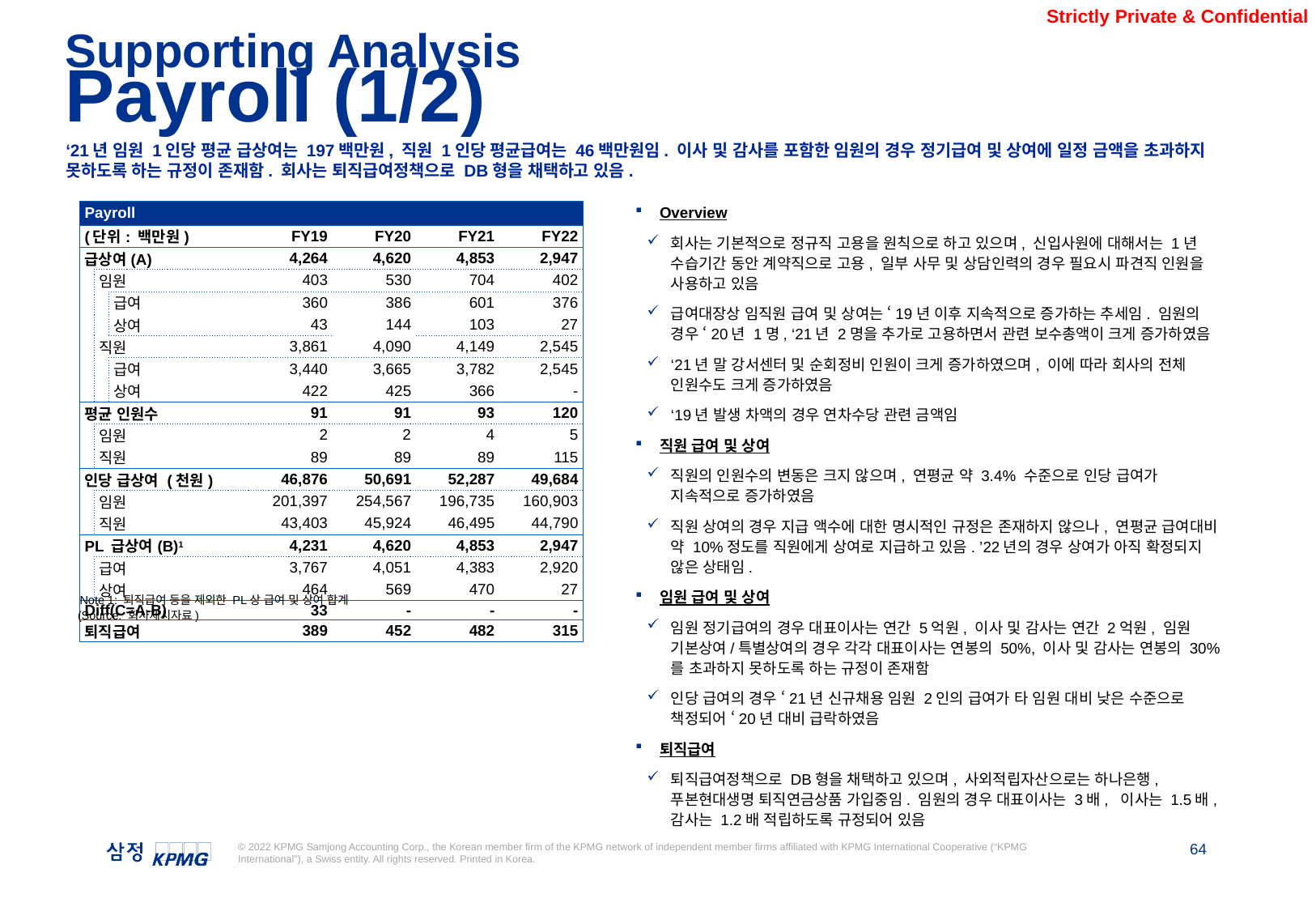

Supporting Analysis
Payroll (1/2)
‘21년 임원 1인당 평균 급상여는 197백만원, 직원 1인당 평균급여는 46백만원임. 이사 및 감사를 포함한 임원의 경우 정기급여 및 상여에 일정 금액을 초과하지 못하도록 하는 규정이 존재함. 회사는 퇴직급여정책으로 DB형을 채택하고 있음.
| Payroll |  |  |  |  |  |  |
| --- | --- | --- | --- | --- | --- | --- |
| (단위: 백만원) |  |  | FY19 | FY20 | FY21 | FY22 |
| 급상여(A) |  |  | 4,264 | 4,620 | 4,853 | 2,947 |
|  | 임원 |  | 403 | 530 | 704 | 402 |
|  |  | 급여 | 360 | 386 | 601 | 376 |
|  |  | 상여 | 43 | 144 | 103 | 27 |
|  | 직원 |  | 3,861 | 4,090 | 4,149 | 2,545 |
|  |  | 급여 | 3,440 | 3,665 | 3,782 | 2,545 |
|  |  | 상여 | 422 | 425 | 366 | - |
| 평균 인원수 |  |  | 91 | 91 | 93 | 120 |
|  | 임원 |  | 2 | 2 | 4 | 5 |
|  | 직원 |  | 89 | 89 | 89 | 115 |
| 인당 급상여 (천원) |  |  | 46,876 | 50,691 | 52,287 | 49,684 |
|  | 임원 |  | 201,397 | 254,567 | 196,735 | 160,903 |
|  | 직원 |  | 43,403 | 45,924 | 46,495 | 44,790 |
| PL 급상여(B)1 |  |  | 4,231 | 4,620 | 4,853 | 2,947 |
|  | 급여 |  | 3,767 | 4,051 | 4,383 | 2,920 |
|  | 상여 |  | 464 | 569 | 470 | 27 |
| Diff(C=A-B) |  |  | 33 | - | - | - |
| 퇴직급여 |  |  | 389 | 452 | 482 | 315 |
Overview
회사는 기본적으로 정규직 고용을 원칙으로 하고 있으며, 신입사원에 대해서는 1년 수습기간 동안 계약직으로 고용, 일부 사무 및 상담인력의 경우 필요시 파견직 인원을 사용하고 있음
급여대장상 임직원 급여 및 상여는 ‘19년 이후 지속적으로 증가하는 추세임. 임원의 경우 ‘20년 1명, ‘21년 2명을 추가로 고용하면서 관련 보수총액이 크게 증가하였음
‘21년 말 강서센터 및 순회정비 인원이 크게 증가하였으며, 이에 따라 회사의 전체 인원수도 크게 증가하였음
‘19년 발생 차액의 경우 연차수당 관련 금액임
직원 급여 및 상여
직원의 인원수의 변동은 크지 않으며, 연평균 약 3.4% 수준으로 인당 급여가 지속적으로 증가하였음
직원 상여의 경우 지급 액수에 대한 명시적인 규정은 존재하지 않으나, 연평균 급여대비 약 10%정도를 직원에게 상여로 지급하고 있음. ’22년의 경우 상여가 아직 확정되지 않은 상태임.
임원 급여 및 상여
임원 정기급여의 경우 대표이사는 연간 5억원, 이사 및 감사는 연간 2억원, 임원 기본상여/특별상여의 경우 각각 대표이사는 연봉의 50%, 이사 및 감사는 연봉의 30%를 초과하지 못하도록 하는 규정이 존재함
인당 급여의 경우 ‘21년 신규채용 임원 2인의 급여가 타 임원 대비 낮은 수준으로 책정되어 ‘20년 대비 급락하였음
퇴직급여
퇴직급여정책으로 DB형을 채택하고 있으며, 사외적립자산으로는 하나은행, 푸본현대생명 퇴직연금상품 가입중임. 임원의 경우 대표이사는 3배,  이사는 1.5배, 감사는 1.2배 적립하도록 규정되어 있음

Note 1: 퇴직급여 등을 제외한 PL상 급여 및 상여 합계
(Source: 회사제시자료)